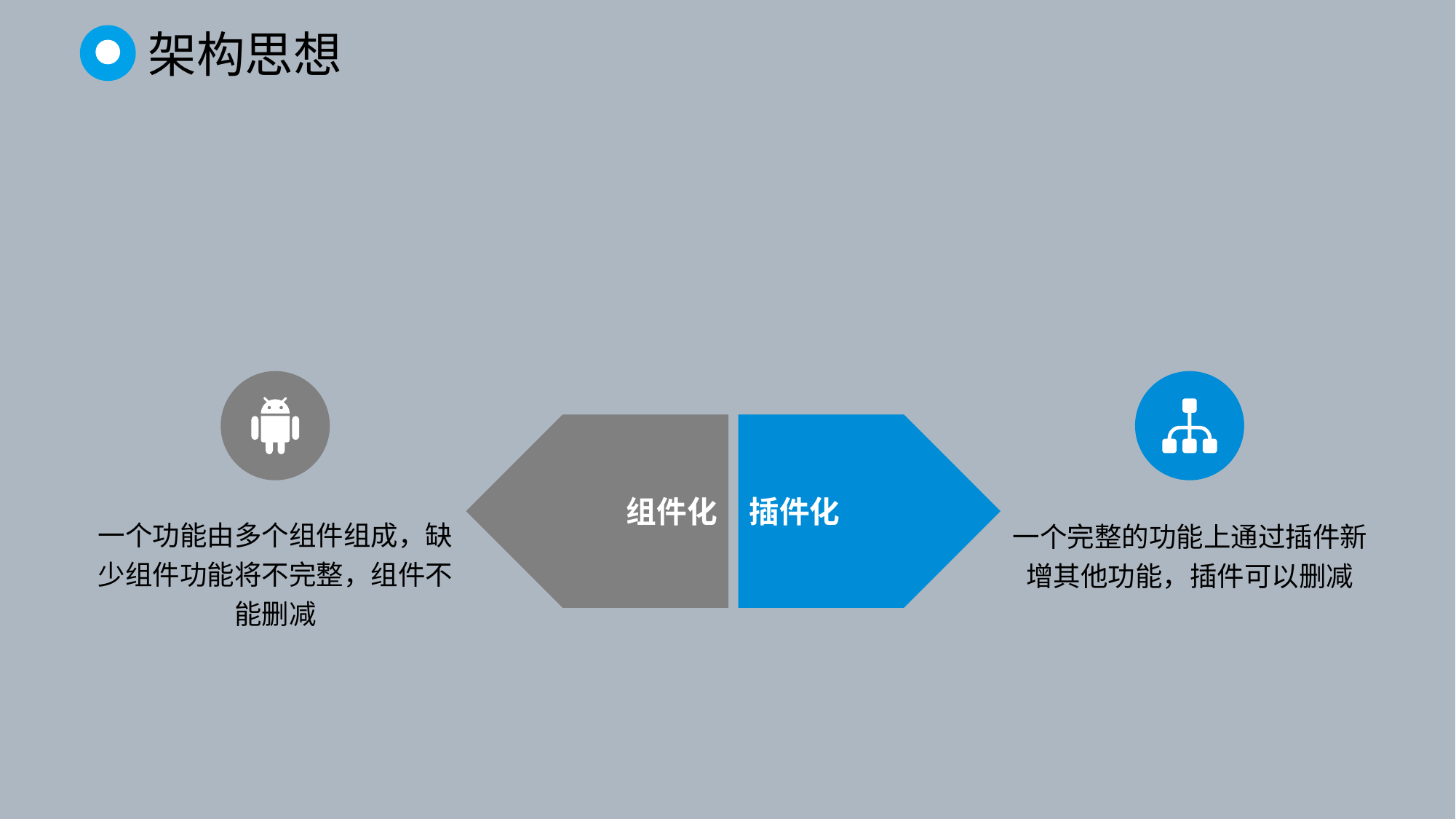

架构思想

组件化
插件化
一个功能由多个组件组成，缺少组件功能将不完整，组件不能删减
一个完整的功能上通过插件新增其他功能，插件可以删减